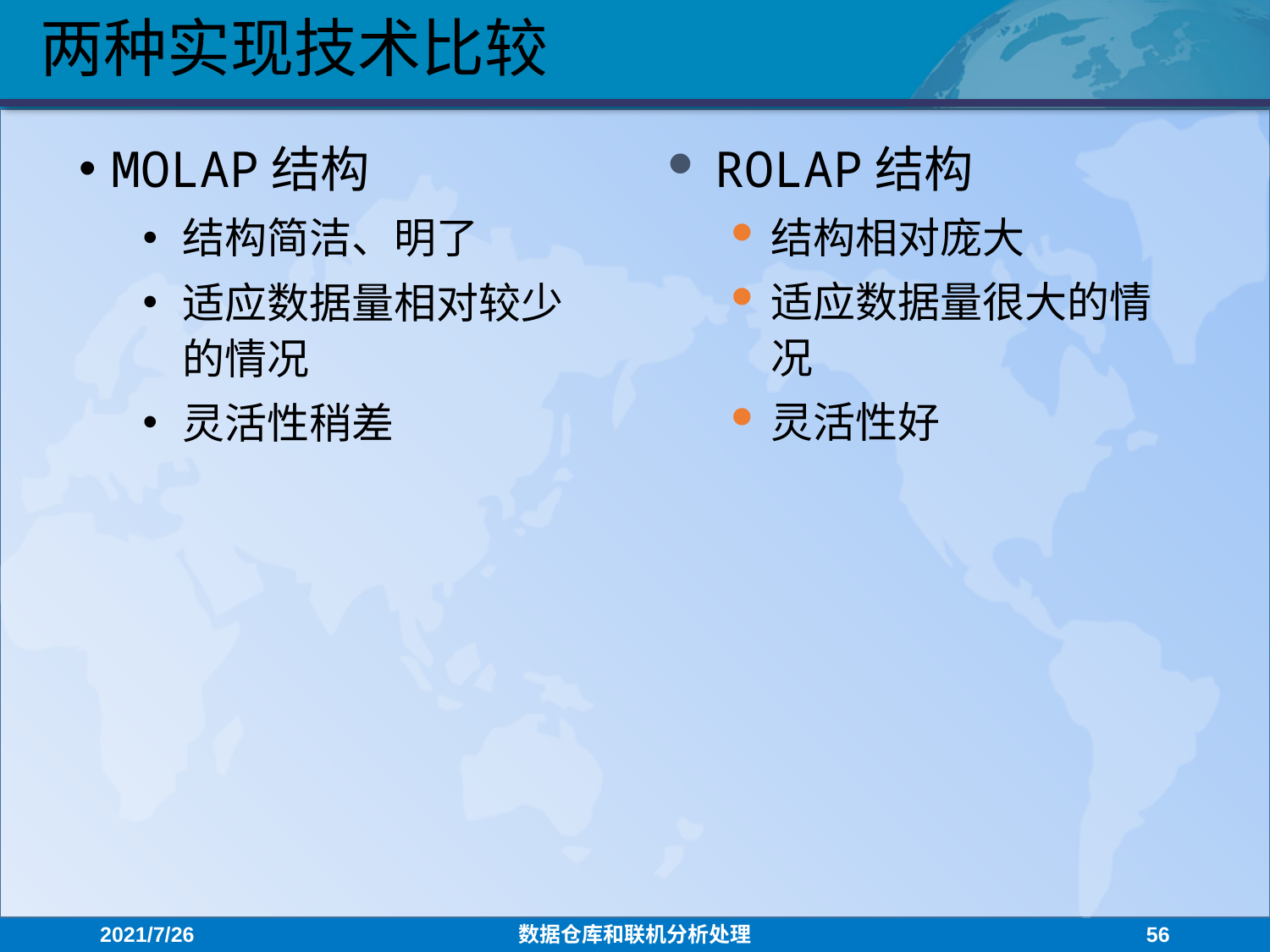

两种实现技术比较
MOLAP结构
结构简洁、明了
适应数据量相对较少的情况
灵活性稍差
ROLAP结构
结构相对庞大
适应数据量很大的情况
灵活性好
2021/7/26
数据仓库和联机分析处理
56